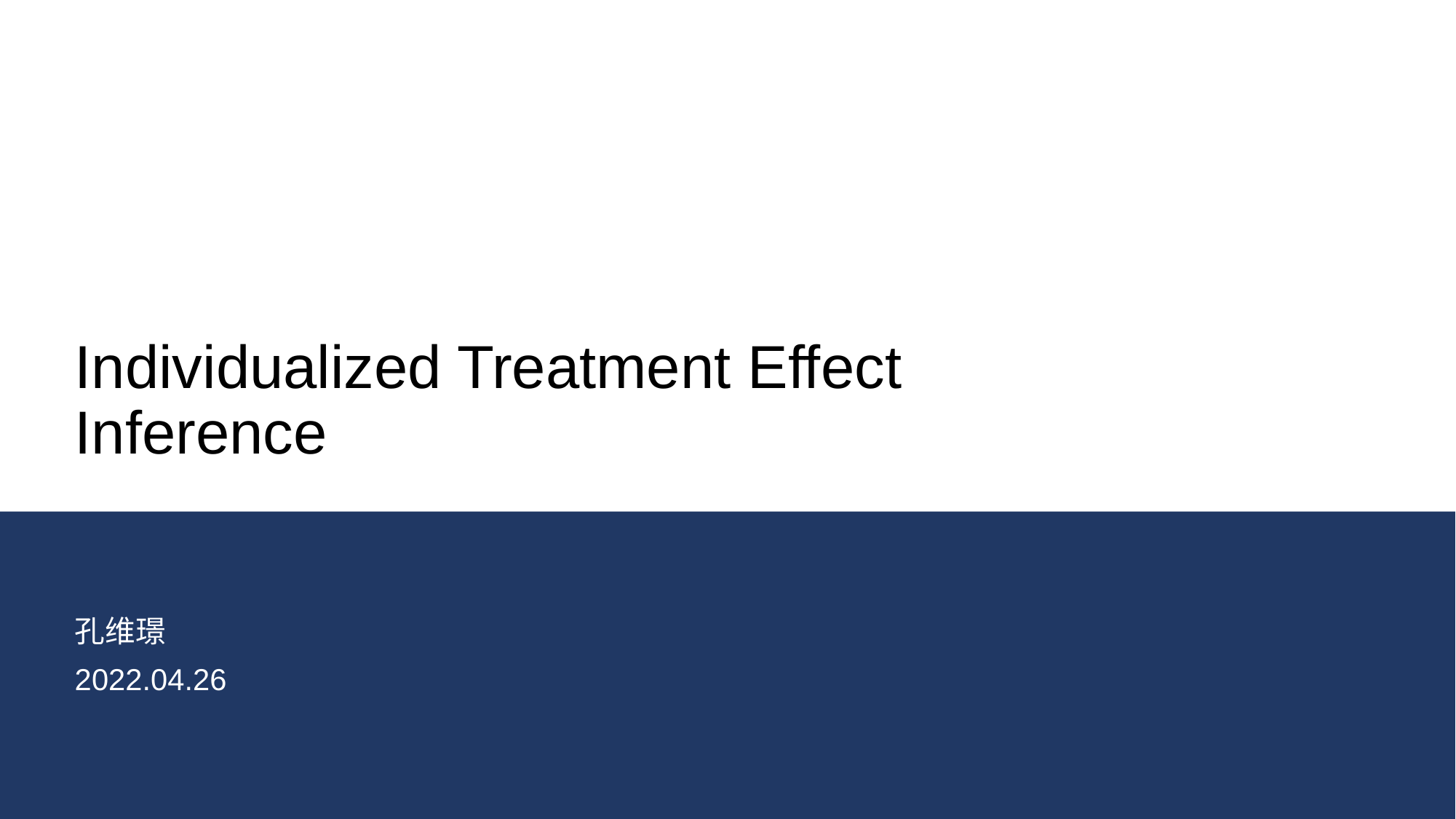

# Individualized Treatment Effect Inference

孔维璟
2022.04.26